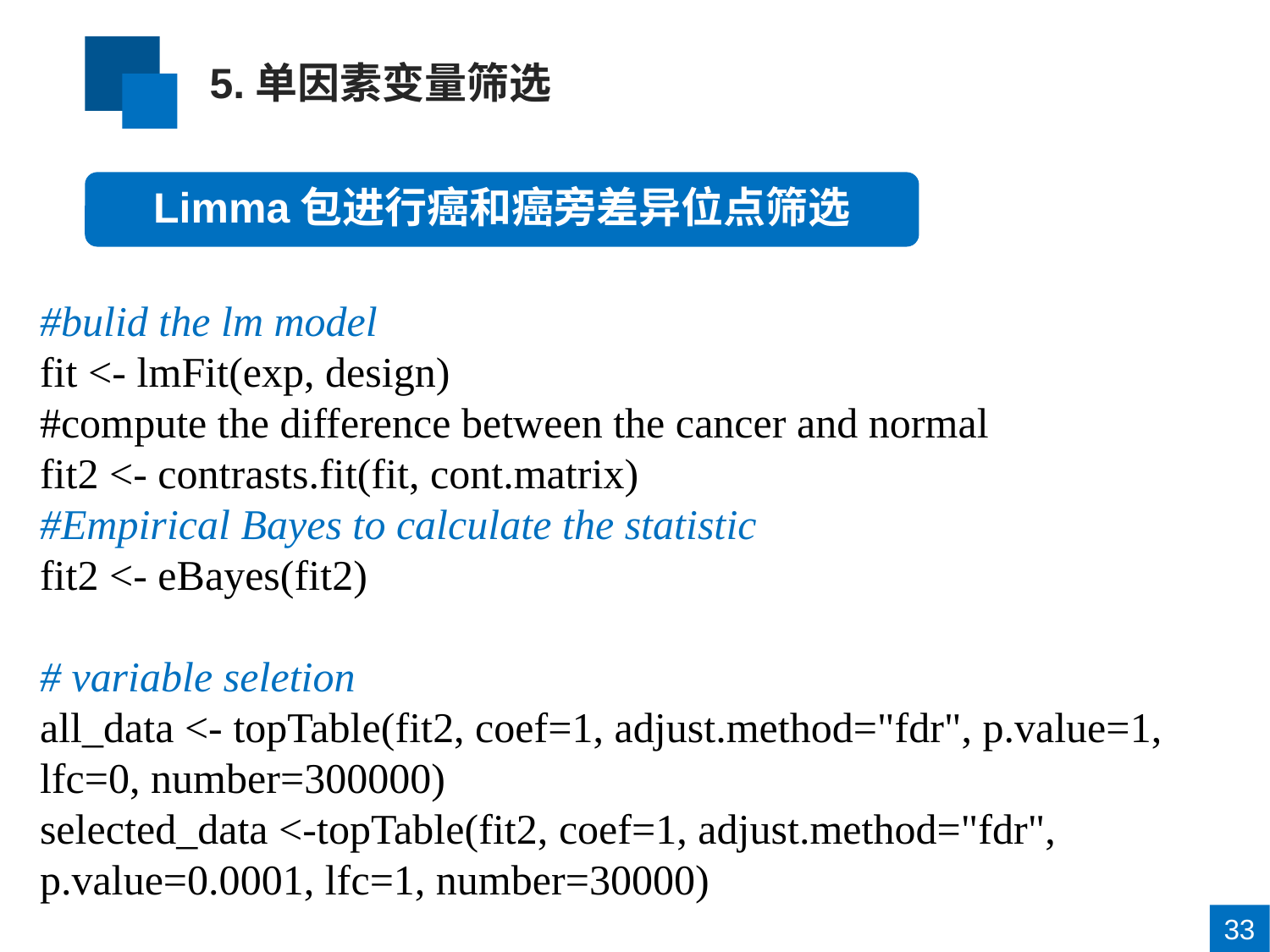

5.单因素变量筛选
Limma包进行癌和癌旁差异位点筛选
#bulid the lm model
fit <- lmFit(exp, design)
#compute the difference between the cancer and normal
fit2 <- contrasts.fit(fit, cont.matrix)
#Empirical Bayes to calculate the statistic
fit2 <- eBayes(fit2)

# variable seletion
all_data <- topTable(fit2, coef=1, adjust.method="fdr", p.value=1, lfc=0, number=300000)
selected_data <-topTable(fit2, coef=1, adjust.method="fdr", p.value=0.0001, lfc=1, number=30000)

33